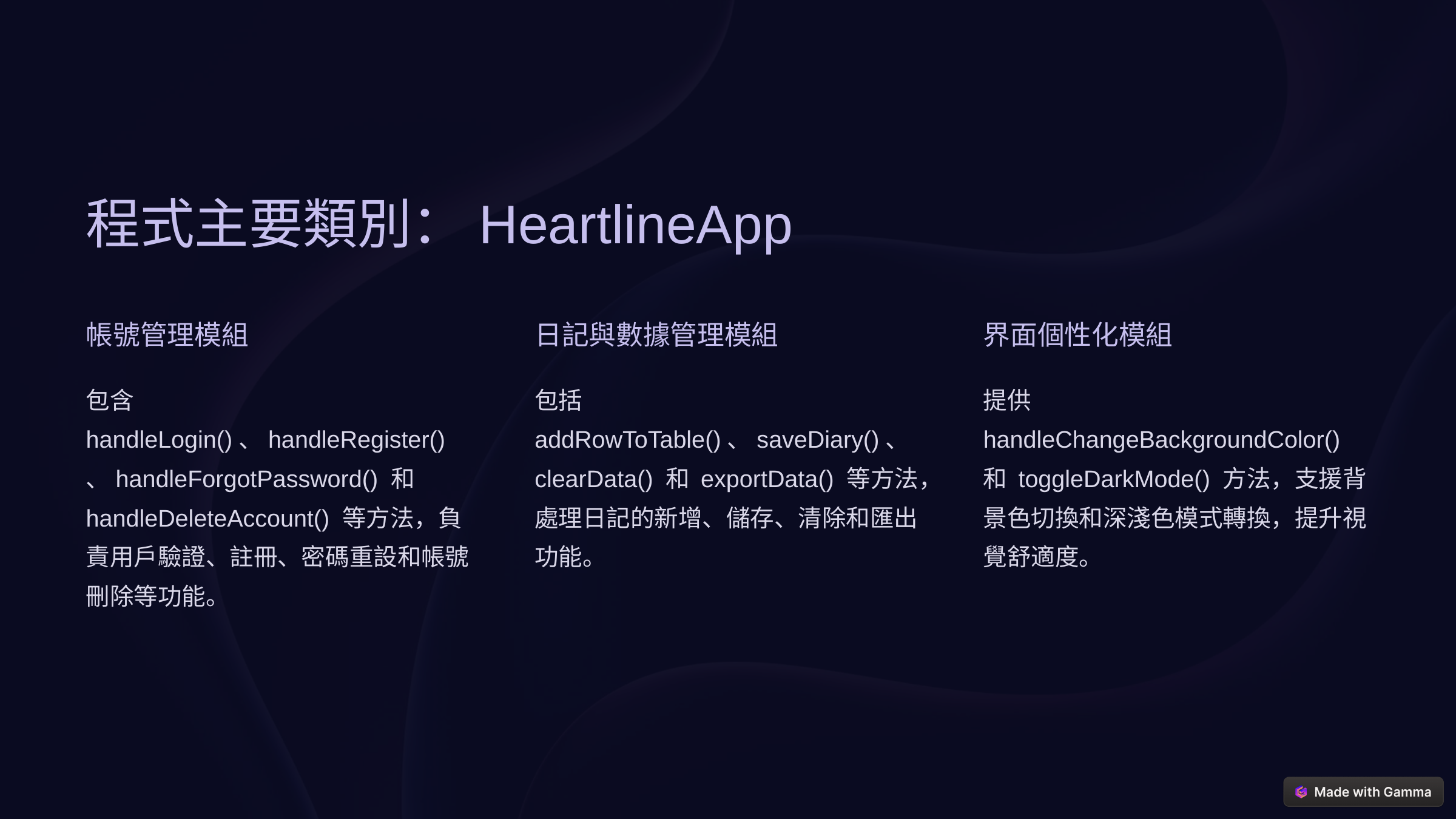

程式主要類別：HeartlineApp
帳號管理模組
日記與數據管理模組
界面個性化模組
包含 handleLogin()、handleRegister()、handleForgotPassword() 和 handleDeleteAccount() 等方法，負責用戶驗證、註冊、密碼重設和帳號刪除等功能。
包括 addRowToTable()、saveDiary()、clearData() 和 exportData() 等方法，處理日記的新增、儲存、清除和匯出功能。
提供 handleChangeBackgroundColor() 和 toggleDarkMode() 方法，支援背景色切換和深淺色模式轉換，提升視覺舒適度。